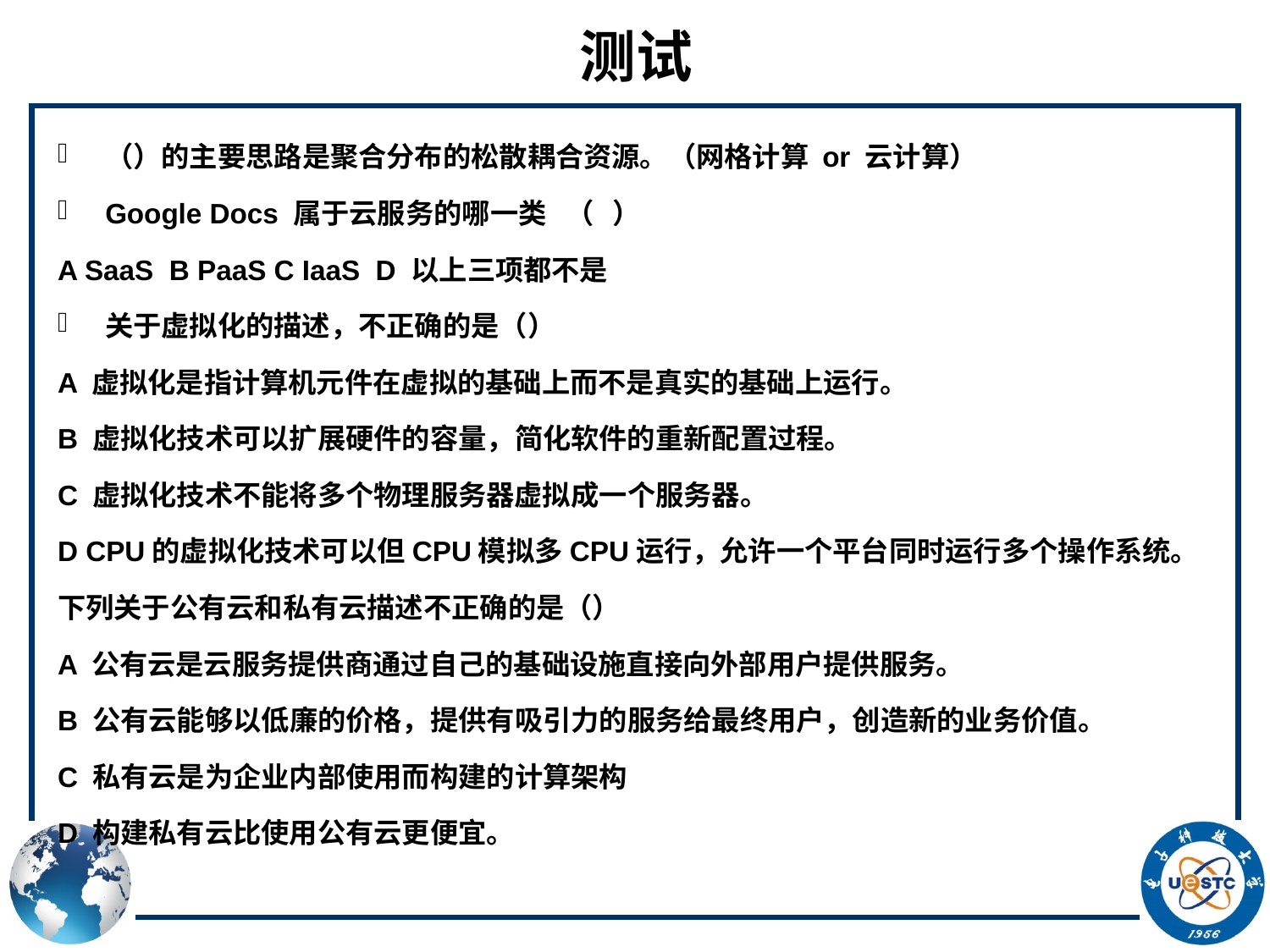

# 测试
（）的主要思路是聚合分布的松散耦合资源。（网格计算 or 云计算）
Google Docs 属于云服务的哪一类   （   ）
A SaaS  B PaaS C IaaS  D 以上三项都不是
关于虚拟化的描述，不正确的是（）
A 虚拟化是指计算机元件在虚拟的基础上而不是真实的基础上运行。
B 虚拟化技术可以扩展硬件的容量，简化软件的重新配置过程。
C 虚拟化技术不能将多个物理服务器虚拟成一个服务器。
D CPU的虚拟化技术可以但CPU模拟多CPU运行，允许一个平台同时运行多个操作系统。
下列关于公有云和私有云描述不正确的是（）
A 公有云是云服务提供商通过自己的基础设施直接向外部用户提供服务。
B 公有云能够以低廉的价格，提供有吸引力的服务给最终用户，创造新的业务价值。
C 私有云是为企业内部使用而构建的计算架构
D 构建私有云比使用公有云更便宜。